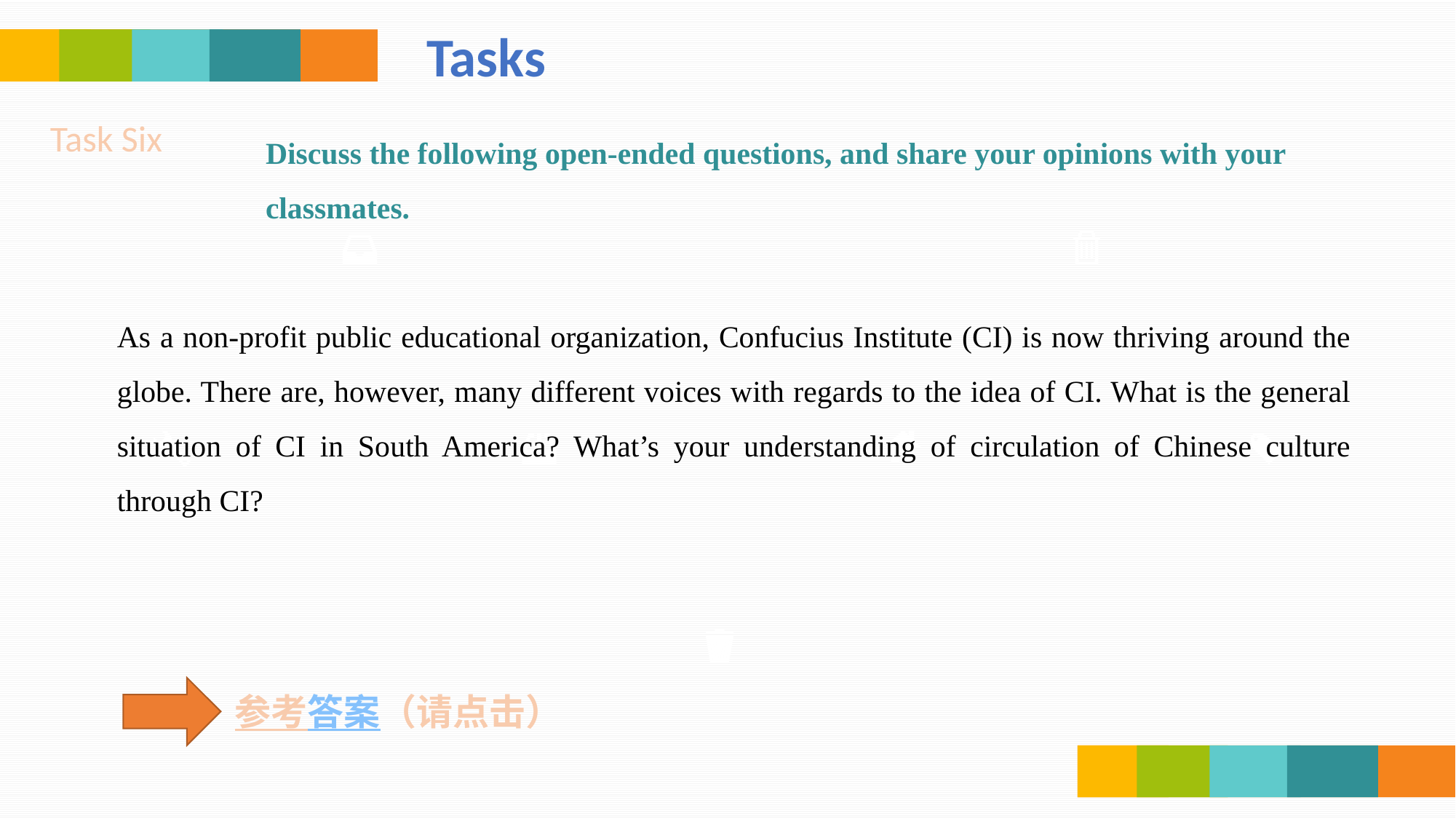

Tasks

Task Six
Discuss the following open-ended questions, and share your opinions with your classmates.

As a non-profit public educational organization, Confucius Institute (CI) is now thriving around the globe. There are, however, many different voices with regards to the idea of CI. What is the general situation of CI in South America? What’s your understanding of circulation of Chinese culture through CI?

参考答案（请点击）